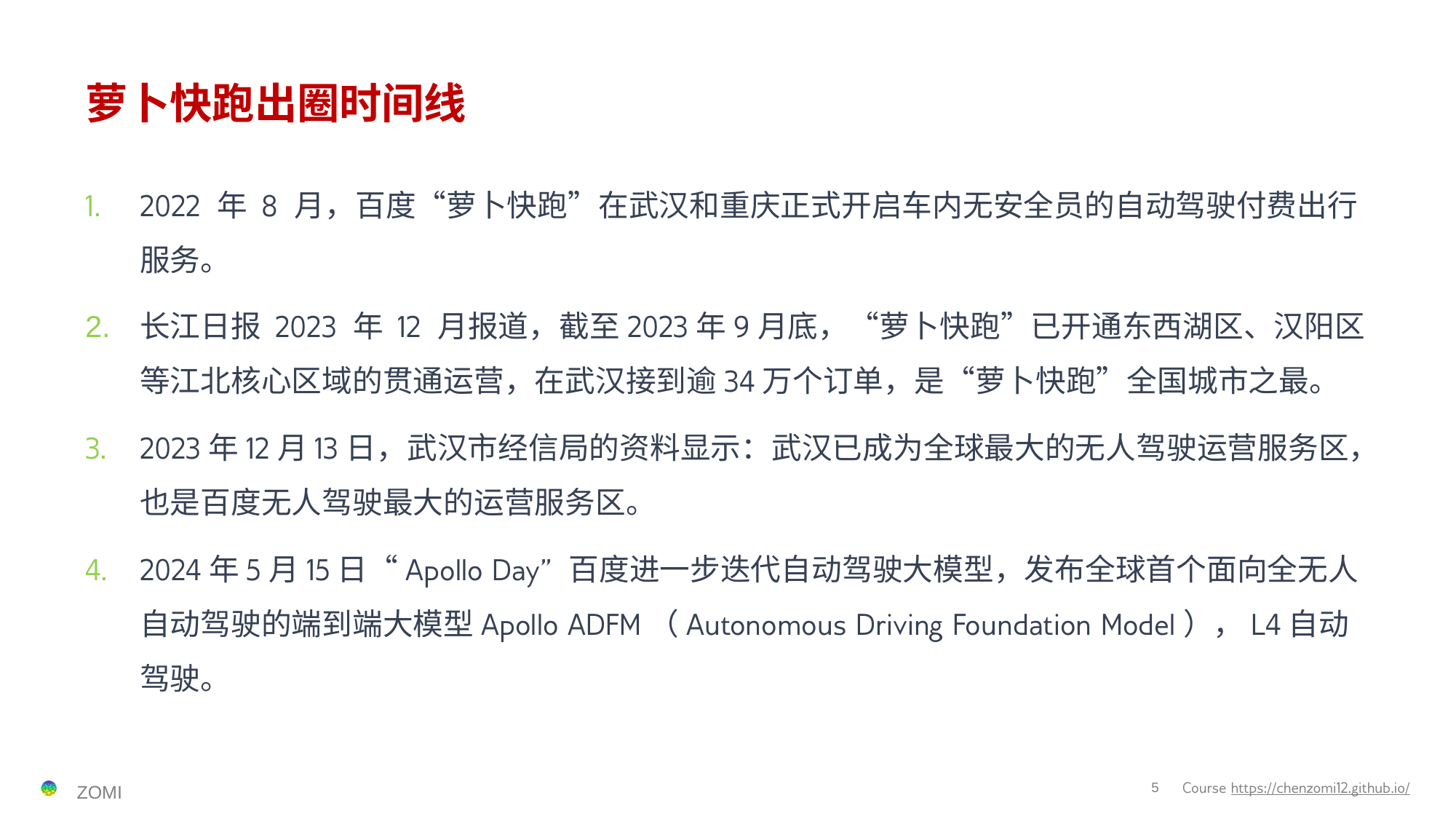

# 萝卜快跑出圈时间线
2022 年 8 月，百度“萝卜快跑”在武汉和重庆正式开启车内无安全员的自动驾驶付费出行服务。
长江日报 2023 年 12 月报道，截至2023年9月底，“萝卜快跑”已开通东西湖区、汉阳区等江北核心区域的贯通运营，在武汉接到逾34万个订单，是“萝卜快跑”全国城市之最。
2023年12月13日，武汉市经信局的资料显示：武汉已成为全球最大的无人驾驶运营服务区，也是百度无人驾驶最大的运营服务区。
2024年5月15日“Apollo Day” 百度进一步迭代自动驾驶大模型，发布全球首个面向全无人自动驾驶的端到端大模型Apollo ADFM（Autonomous Driving Foundation Model），L4自动驾驶。